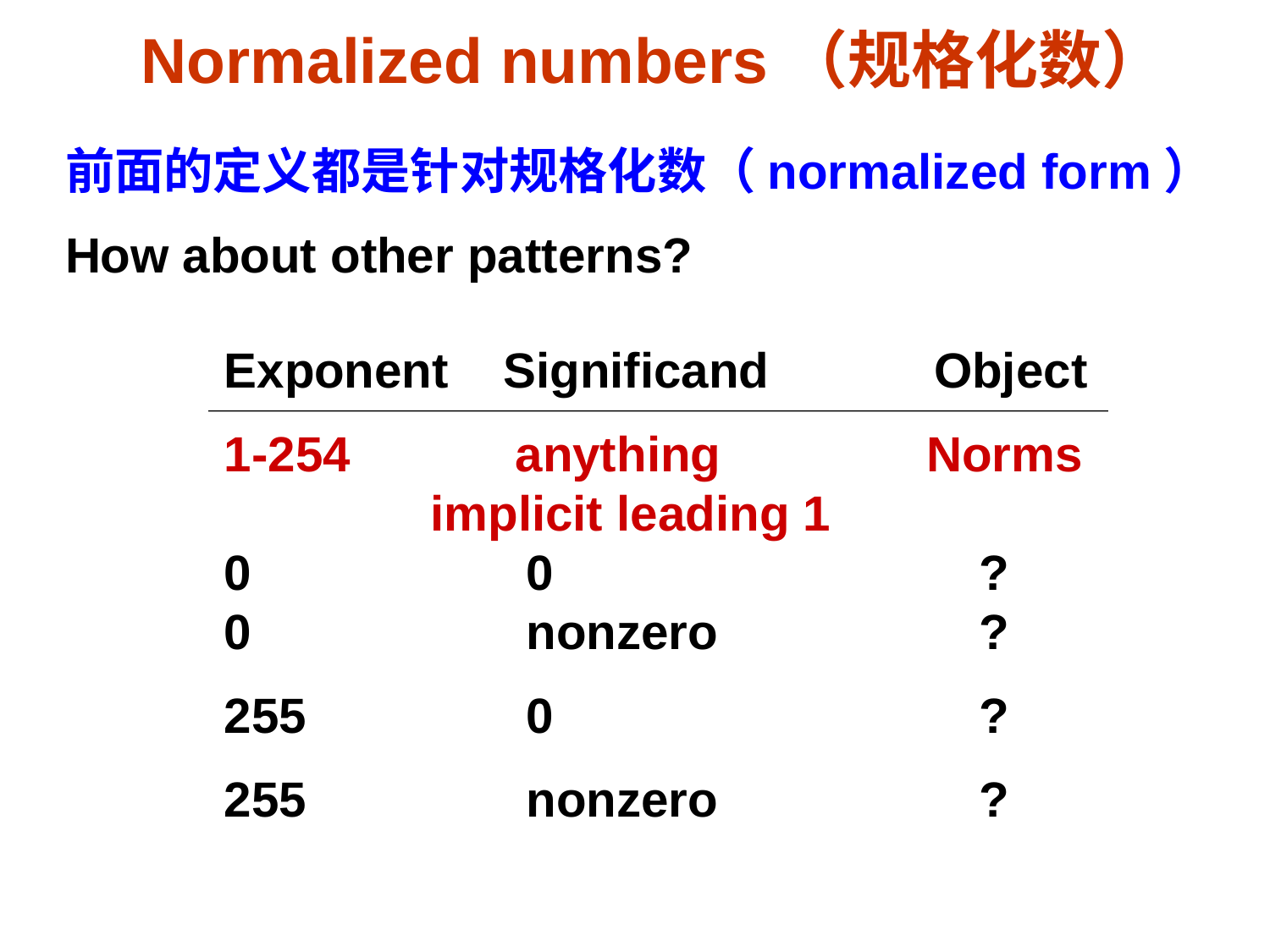

# Normalized numbers（规格化数）
前面的定义都是针对规格化数（normalized form）
How about other patterns?
Exponent    Significand            Object
1-254            anything               Norms
               implicit leading 1
0                    0                               ?
0                    nonzero                   ?
255                0                               ?
255                nonzero                   ?